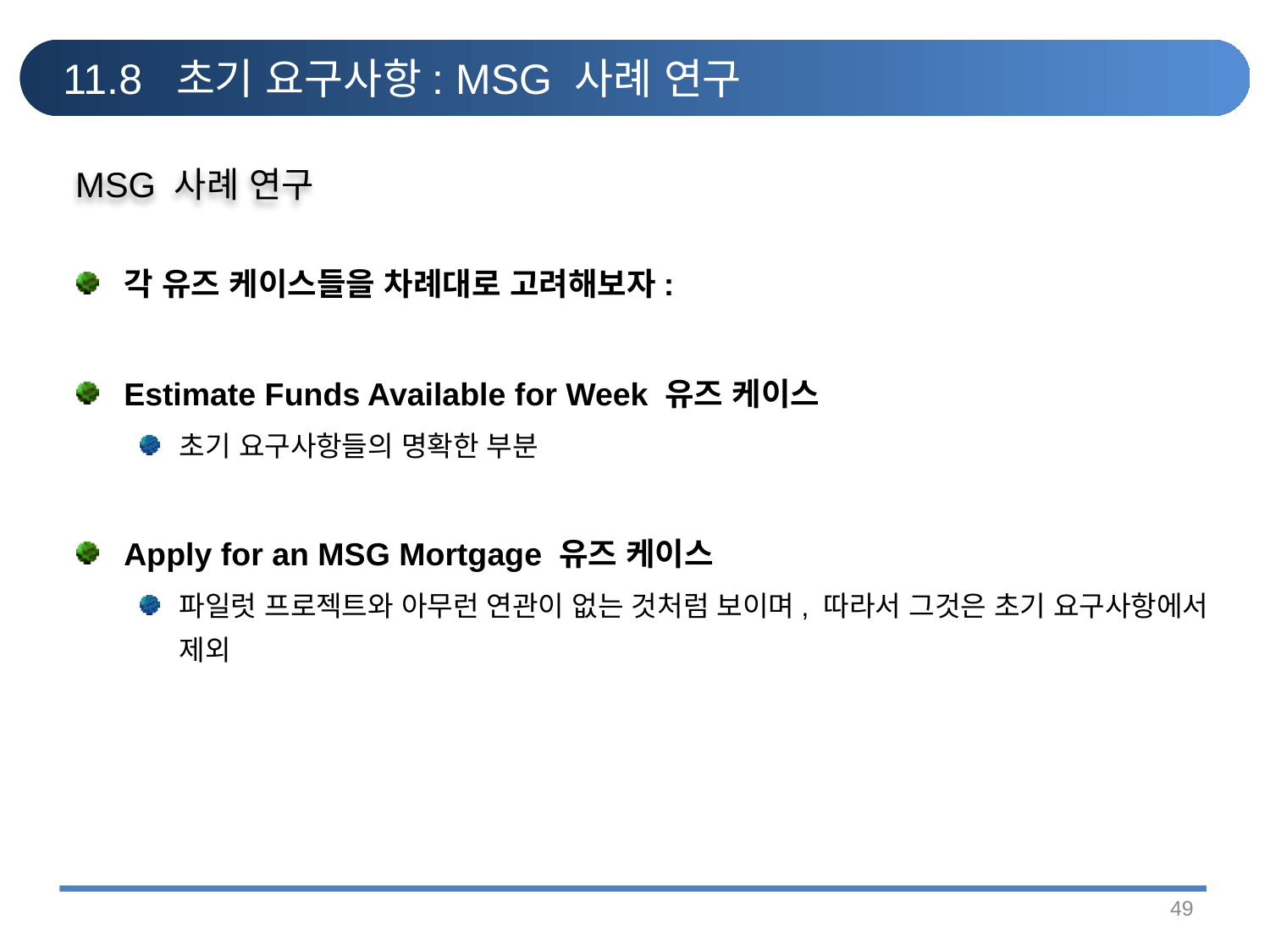

# 11.8  초기 요구사항: MSG 사례 연구
MSG 사례 연구
각 유즈 케이스들을 차례대로 고려해보자:

Estimate Funds Available for Week 유즈 케이스
초기 요구사항들의 명확한 부분

Apply for an MSG Mortgage 유즈 케이스
파일럿 프로젝트와 아무런 연관이 없는 것처럼 보이며, 따라서 그것은 초기 요구사항에서 제외
49